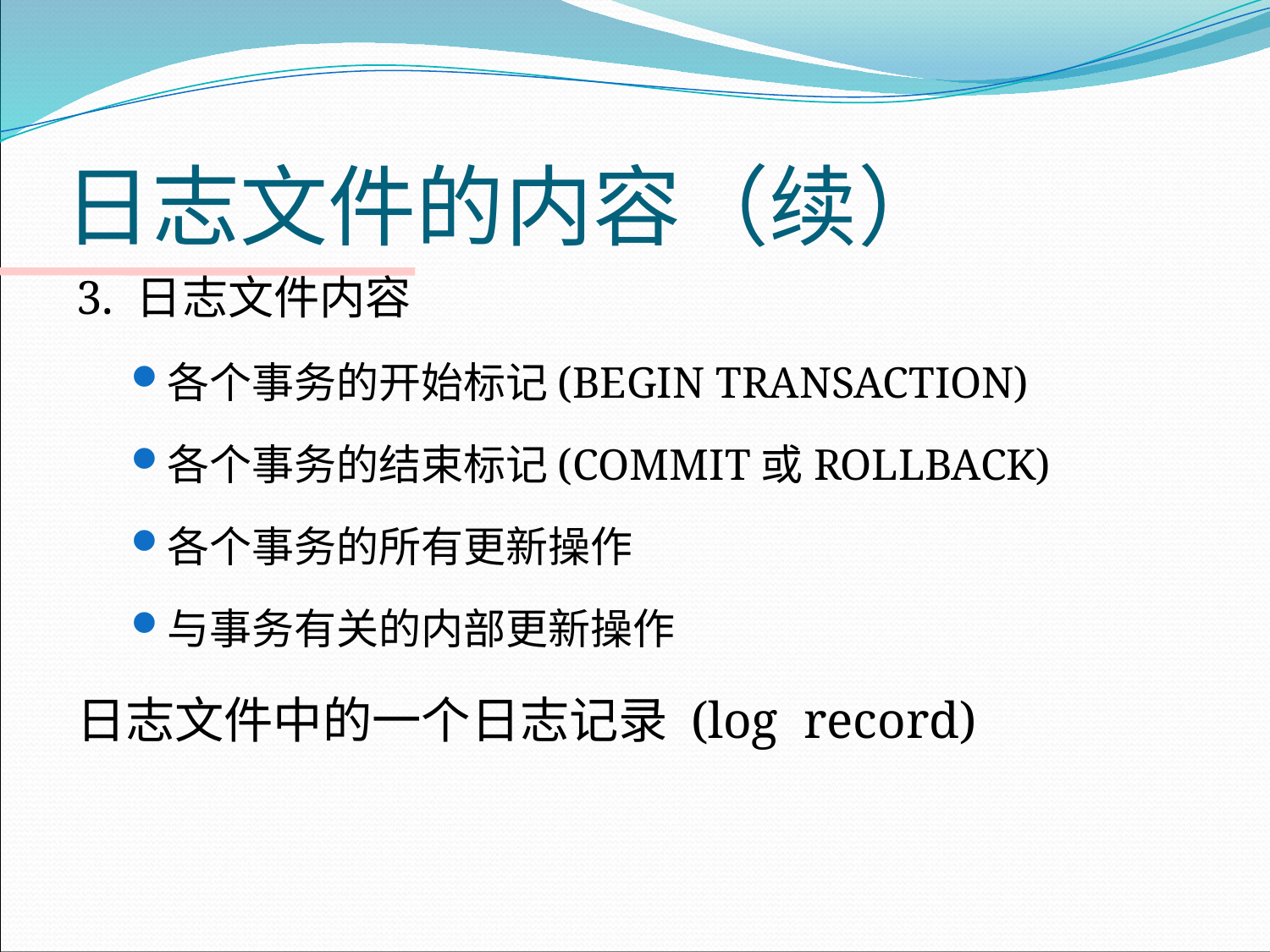

# 日志文件的内容（续）
3. 日志文件内容
各个事务的开始标记(BEGIN TRANSACTION)
各个事务的结束标记(COMMIT或ROLLBACK)
各个事务的所有更新操作
与事务有关的内部更新操作
日志文件中的一个日志记录 (log  record)

940